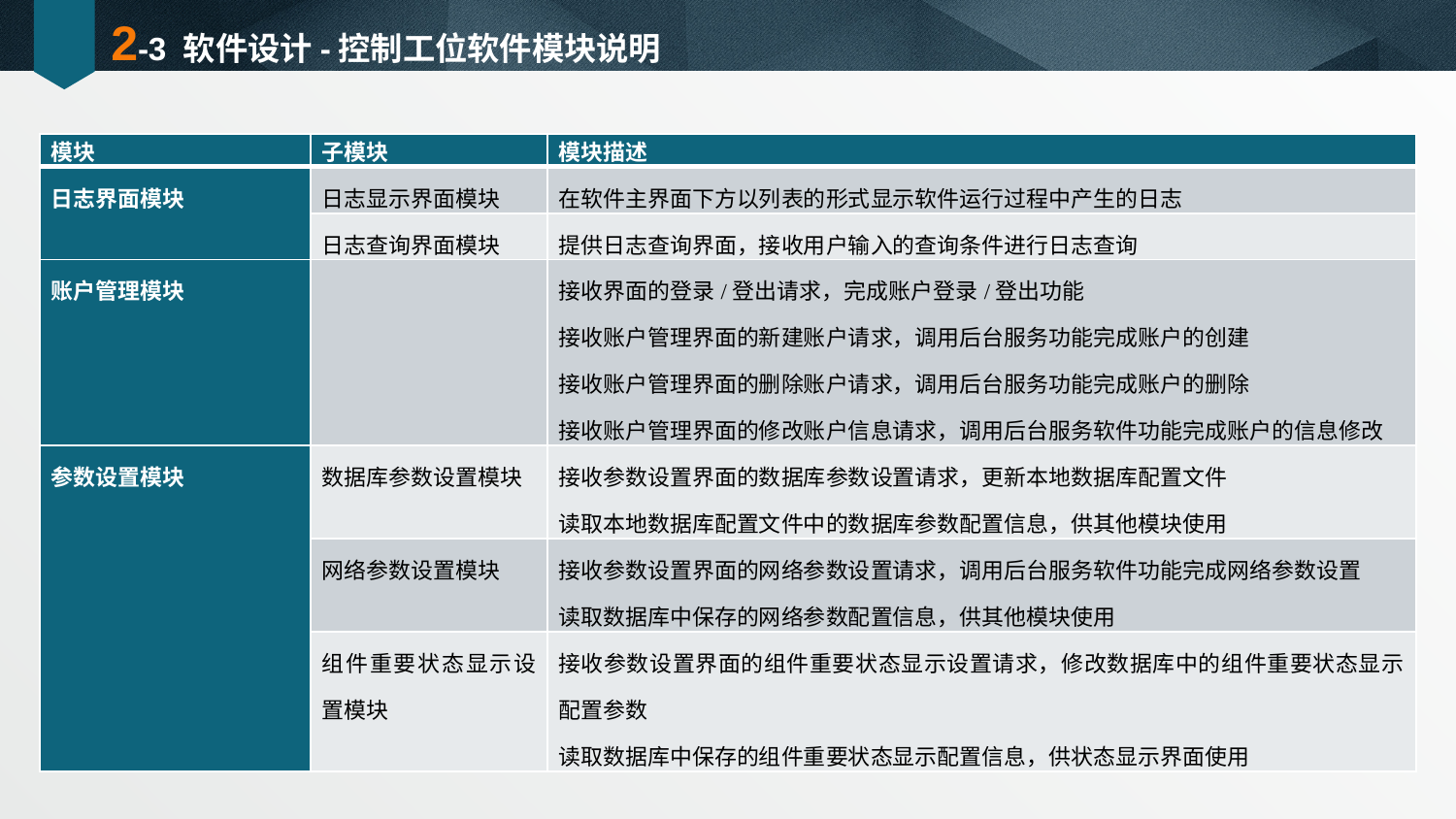

# 2-3 软件设计-控制工位软件模块说明

| 模块 | 子模块 | 模块描述 |
| --- | --- | --- |
| 日志界面模块 | 日志显示界面模块 | 在软件主界面下方以列表的形式显示软件运行过程中产生的日志 |
|  | 日志查询界面模块 | 提供日志查询界面，接收用户输入的查询条件进行日志查询 |
| 账户管理模块 |  | 接收界面的登录/登出请求，完成账户登录/登出功能 接收账户管理界面的新建账户请求，调用后台服务功能完成账户的创建 接收账户管理界面的删除账户请求，调用后台服务功能完成账户的删除 接收账户管理界面的修改账户信息请求，调用后台服务软件功能完成账户的信息修改 |
| 参数设置模块 | 数据库参数设置模块 | 接收参数设置界面的数据库参数设置请求，更新本地数据库配置文件 读取本地数据库配置文件中的数据库参数配置信息，供其他模块使用 |
|  | 网络参数设置模块 | 接收参数设置界面的网络参数设置请求，调用后台服务软件功能完成网络参数设置 读取数据库中保存的网络参数配置信息，供其他模块使用 |
|  | 组件重要状态显示设置模块 | 接收参数设置界面的组件重要状态显示设置请求，修改数据库中的组件重要状态显示配置参数 读取数据库中保存的组件重要状态显示配置信息，供状态显示界面使用 |